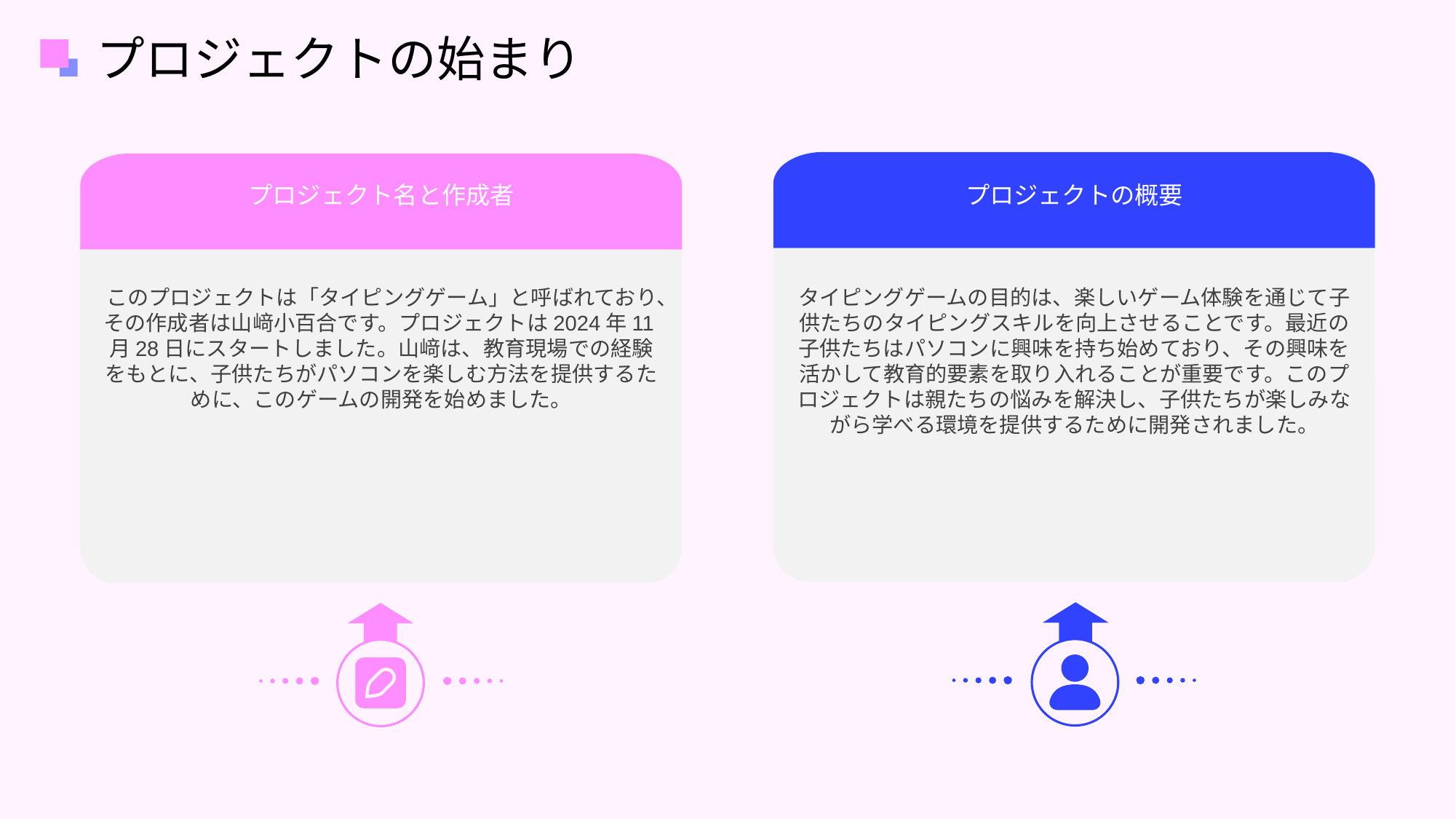

プロジェクトの始まり

プロジェクト名と作成者
プロジェクトの概要
このプロジェクトは「タイピングゲーム」と呼ばれており、その作成者は山﨑小百合です。プロジェクトは2024年11月28日にスタートしました。山﨑は、教育現場での経験をもとに、子供たちがパソコンを楽しむ方法を提供するために、このゲームの開発を始めました。
タイピングゲームの目的は、楽しいゲーム体験を通じて子供たちのタイピングスキルを向上させることです。最近の子供たちはパソコンに興味を持ち始めており、その興味を活かして教育的要素を取り入れることが重要です。このプロジェクトは親たちの悩みを解決し、子供たちが楽しみながら学べる環境を提供するために開発されました。